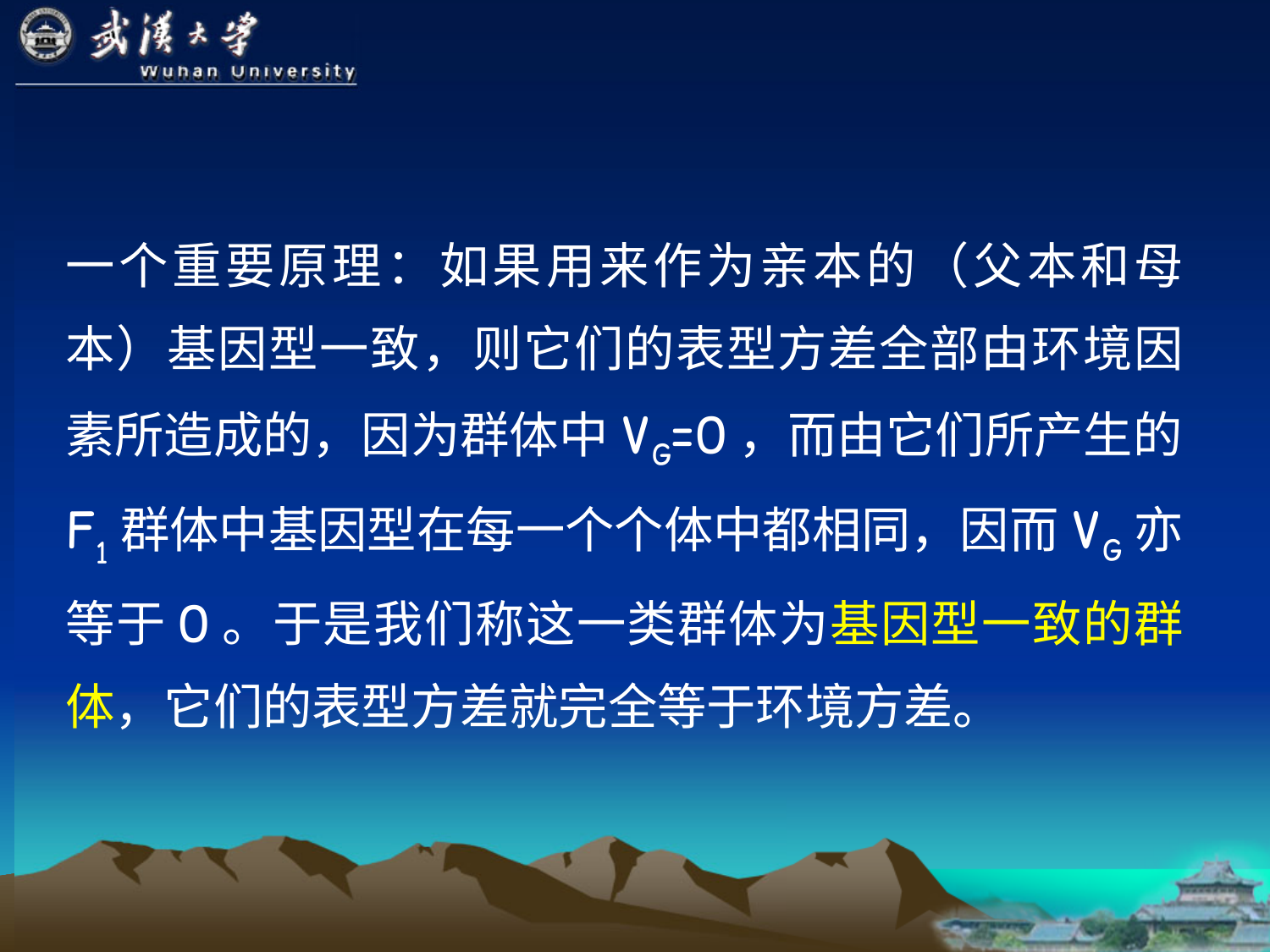

一个重要原理：如果用来作为亲本的（父本和母本）基因型一致，则它们的表型方差全部由环境因素所造成的，因为群体中VG=0，而由它们所产生的F1群体中基因型在每一个个体中都相同，因而VG亦等于0。于是我们称这一类群体为基因型一致的群体，它们的表型方差就完全等于环境方差。